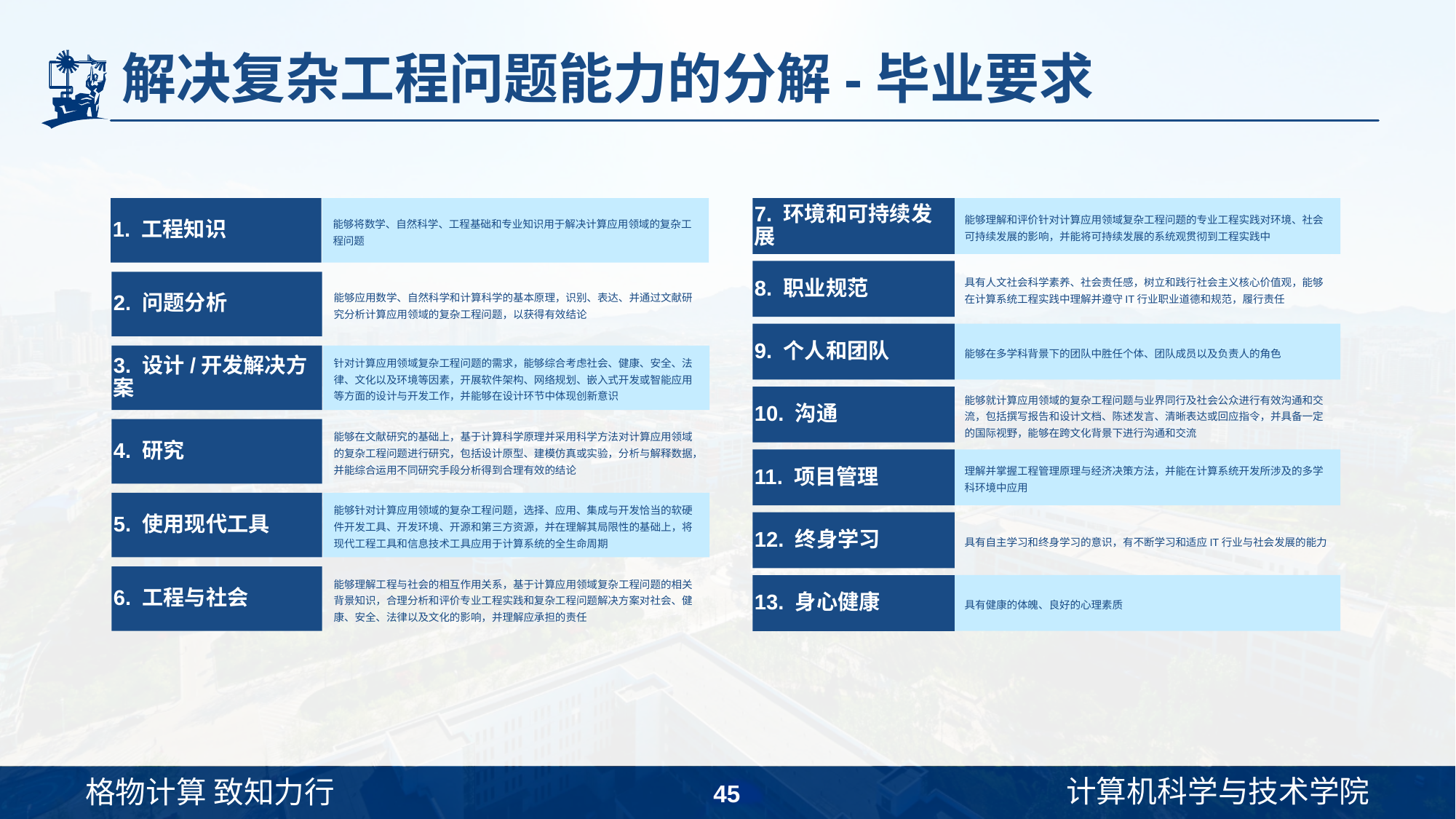

# 解决复杂工程问题能力的分解-毕业要求
1. 工程知识
能够将数学、自然科学、工程基础和专业知识用于解决计算应用领域的复杂工程问题
2. 问题分析
能够应用数学、自然科学和计算科学的基本原理，识别、表达、并通过文献研究分析计算应用领域的复杂工程问题，以获得有效结论
3. 设计/开发解决方案
针对计算应用领域复杂工程问题的需求，能够综合考虑社会、健康、安全、法律、文化以及环境等因素，开展软件架构、网络规划、嵌入式开发或智能应用等方面的设计与开发工作，并能够在设计环节中体现创新意识
4. 研究
能够在文献研究的基础上，基于计算科学原理并采用科学方法对计算应用领域的复杂工程问题进行研究，包括设计原型、建模仿真或实验，分析与解释数据，并能综合运用不同研究手段分析得到合理有效的结论
5. 使用现代工具
能够针对计算应用领域的复杂工程问题，选择、应用、集成与开发恰当的软硬件开发工具、开发环境、开源和第三方资源，并在理解其局限性的基础上，将现代工程工具和信息技术工具应用于计算系统的全生命周期
6. 工程与社会
能够理解工程与社会的相互作用关系，基于计算应用领域复杂工程问题的相关背景知识，合理分析和评价专业工程实践和复杂工程问题解决方案对社会、健康、安全、法律以及文化的影响，并理解应承担的责任
7. 环境和可持续发展
能够理解和评价针对计算应用领域复杂工程问题的专业工程实践对环境、社会可持续发展的影响，并能将可持续发展的系统观贯彻到工程实践中
8. 职业规范
具有人文社会科学素养、社会责任感，树立和践行社会主义核心价值观，能够在计算系统工程实践中理解并遵守IT行业职业道德和规范，履行责任
9. 个人和团队
能够在多学科背景下的团队中胜任个体、团队成员以及负责人的角色
10. 沟通
能够就计算应用领域的复杂工程问题与业界同行及社会公众进行有效沟通和交流，包括撰写报告和设计文档、陈述发言、清晰表达或回应指令，并具备一定的国际视野，能够在跨文化背景下进行沟通和交流
11. 项目管理
理解并掌握工程管理原理与经济决策方法，并能在计算系统开发所涉及的多学科环境中应用
12. 终身学习
具有自主学习和终身学习的意识，有不断学习和适应IT行业与社会发展的能力
具有健康的体魄、良好的心理素质
13. 身心健康
45